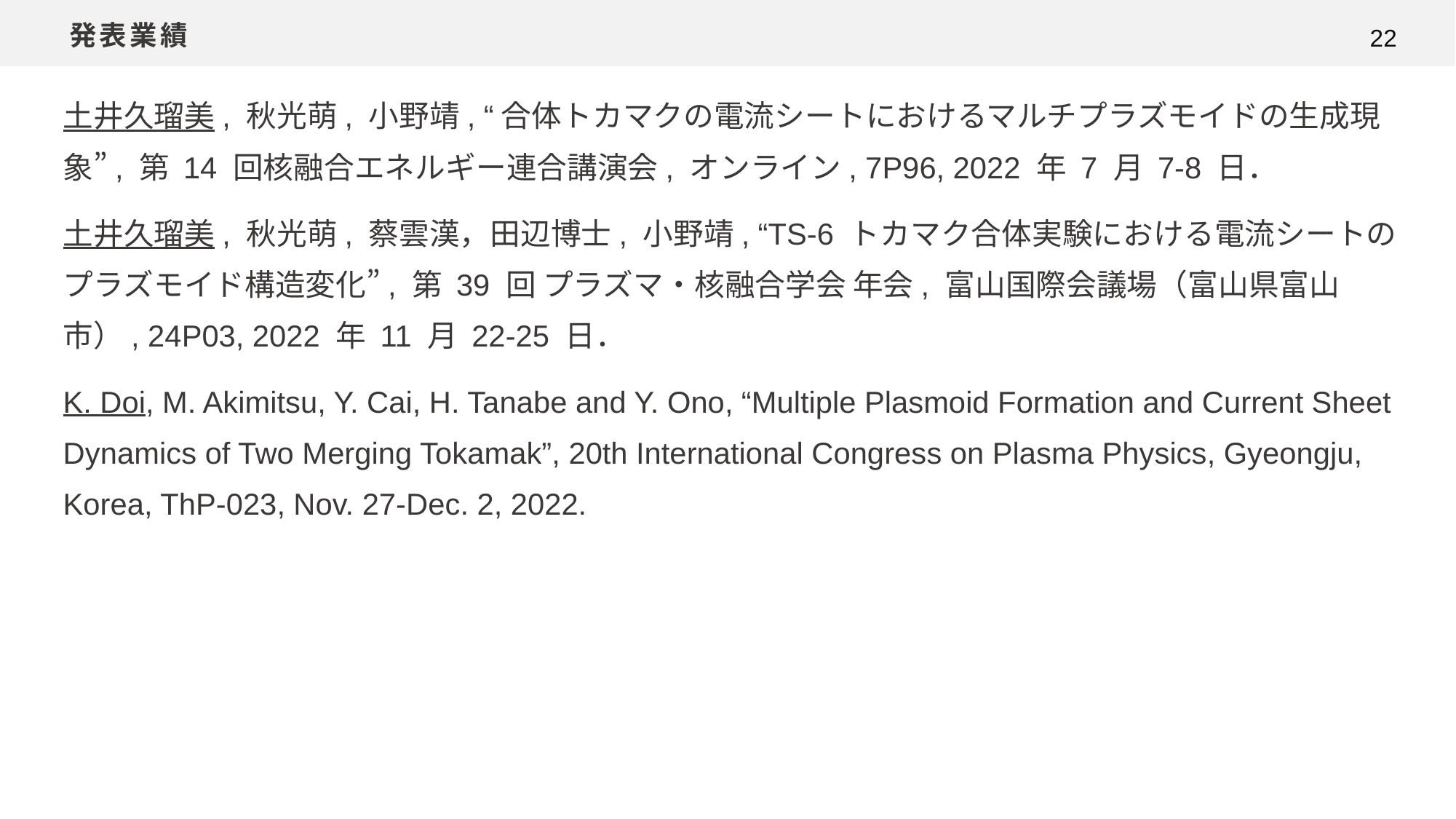

# 発表業績
22
土井久瑠美, 秋光萌, 小野靖, “合体トカマクの電流シートにおけるマルチプラズモイドの生成現象”, 第 14 回核融合エネルギー連合講演会, オンライン, 7P96, 2022 年 7 月 7-8 日．
土井久瑠美, 秋光萌, 蔡雲漢，田辺博士, 小野靖, “TS-6 トカマク合体実験における電流シートのプラズモイド構造変化”, 第 39 回 プラズマ・核融合学会 年会, 富山国際会議場（富山県富山市）, 24P03, 2022 年 11 月 22-25 日．
K. Doi, M. Akimitsu, Y. Cai, H. Tanabe and Y. Ono, “Multiple Plasmoid Formation and Current Sheet Dynamics of Two Merging Tokamak”, 20th International Congress on Plasma Physics, Gyeongju, Korea, ThP-023, Nov. 27-Dec. 2, 2022.